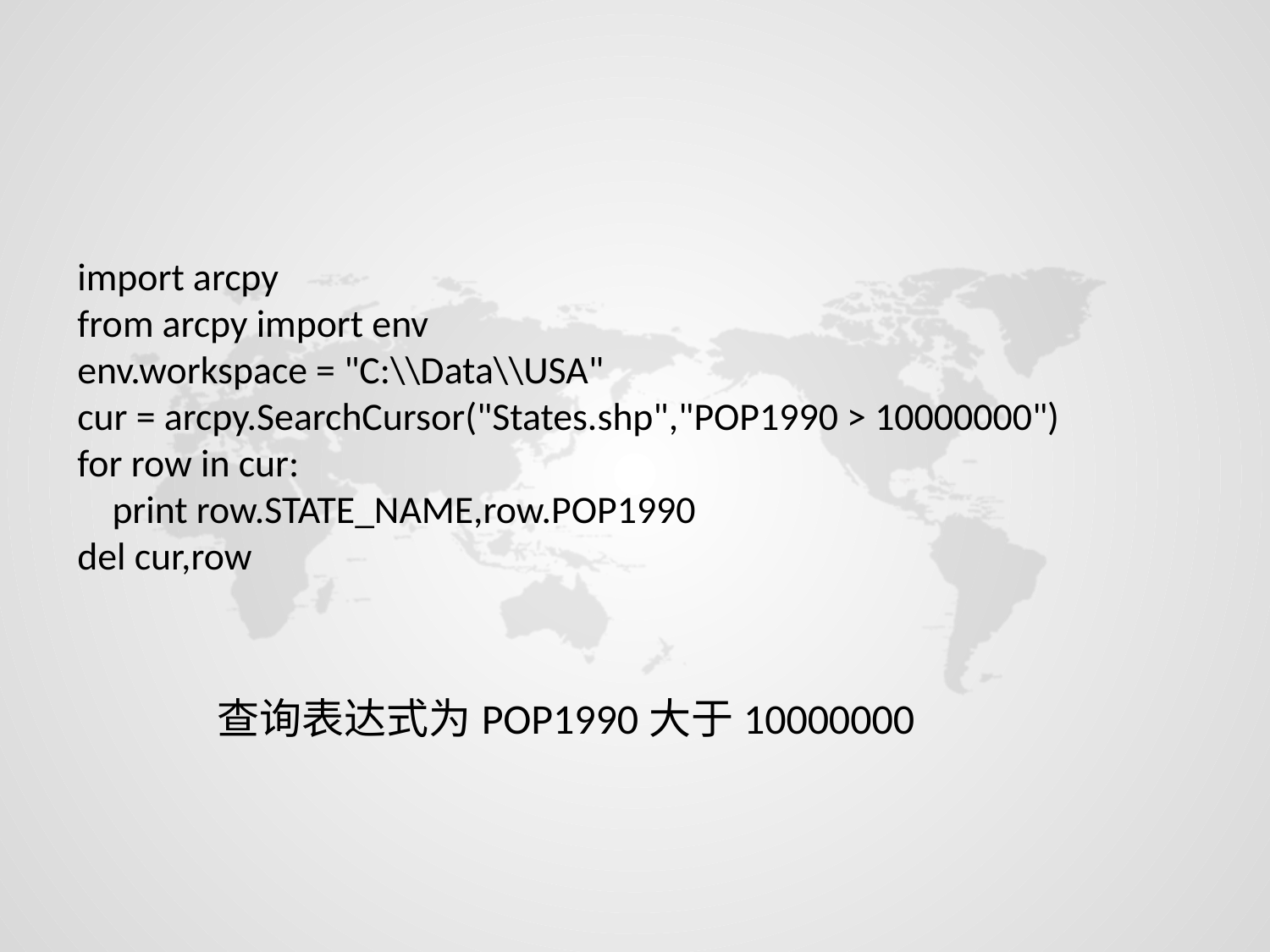

import arcpy
from arcpy import env
env.workspace = "C:\\Data\\USA"
cur = arcpy.SearchCursor("States.shp","POP1990 > 10000000")
for row in cur:
    print row.STATE_NAME,row.POP1990
del cur,row
查询表达式为POP1990大于10000000